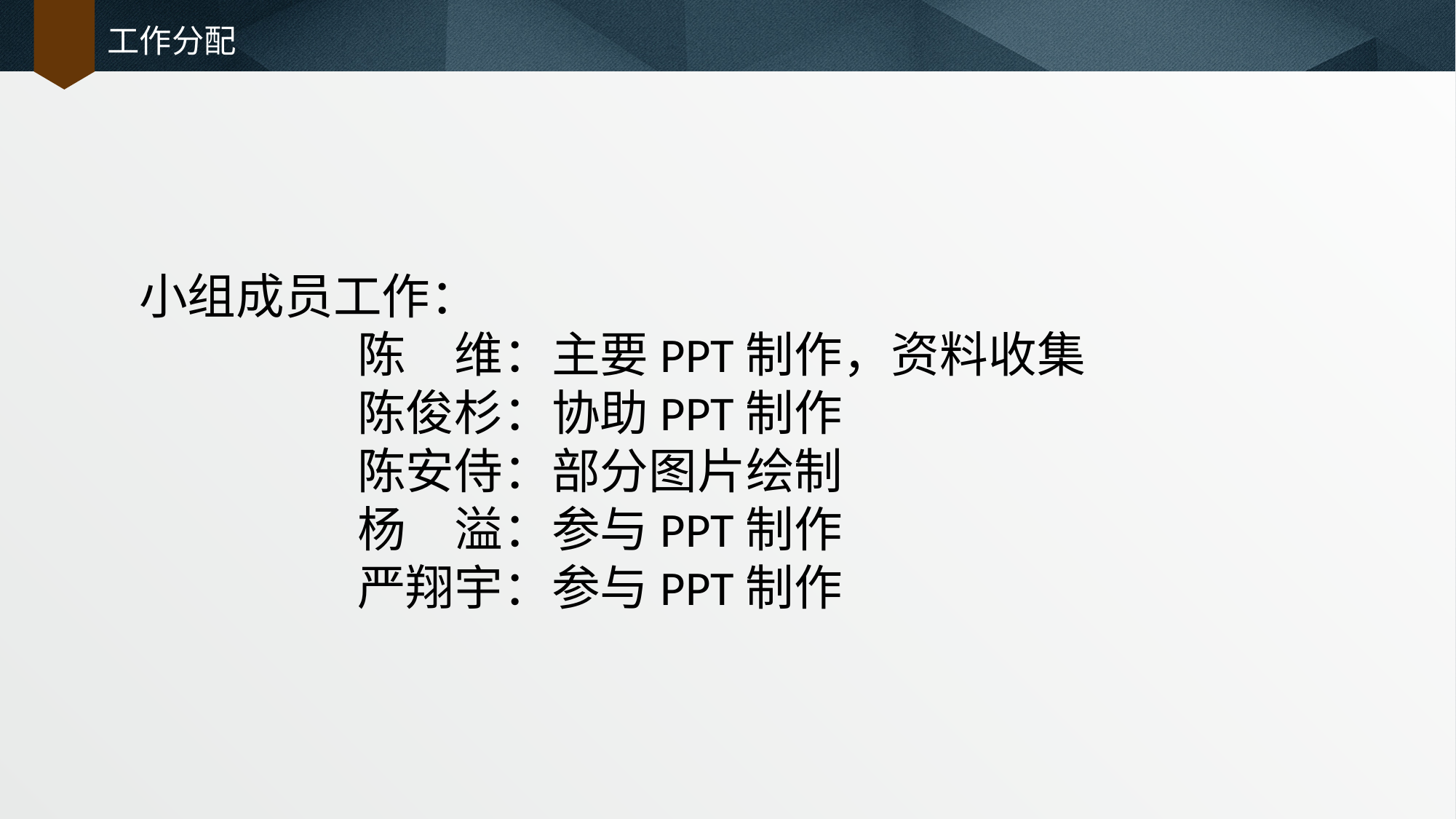

# 工作分配
小组成员工作：
		陈　维：主要PPT制作，资料收集
		陈俊杉：协助PPT制作
		陈安侍：部分图片绘制
		杨　溢：参与PPT制作
		严翔宇：参与PPT制作